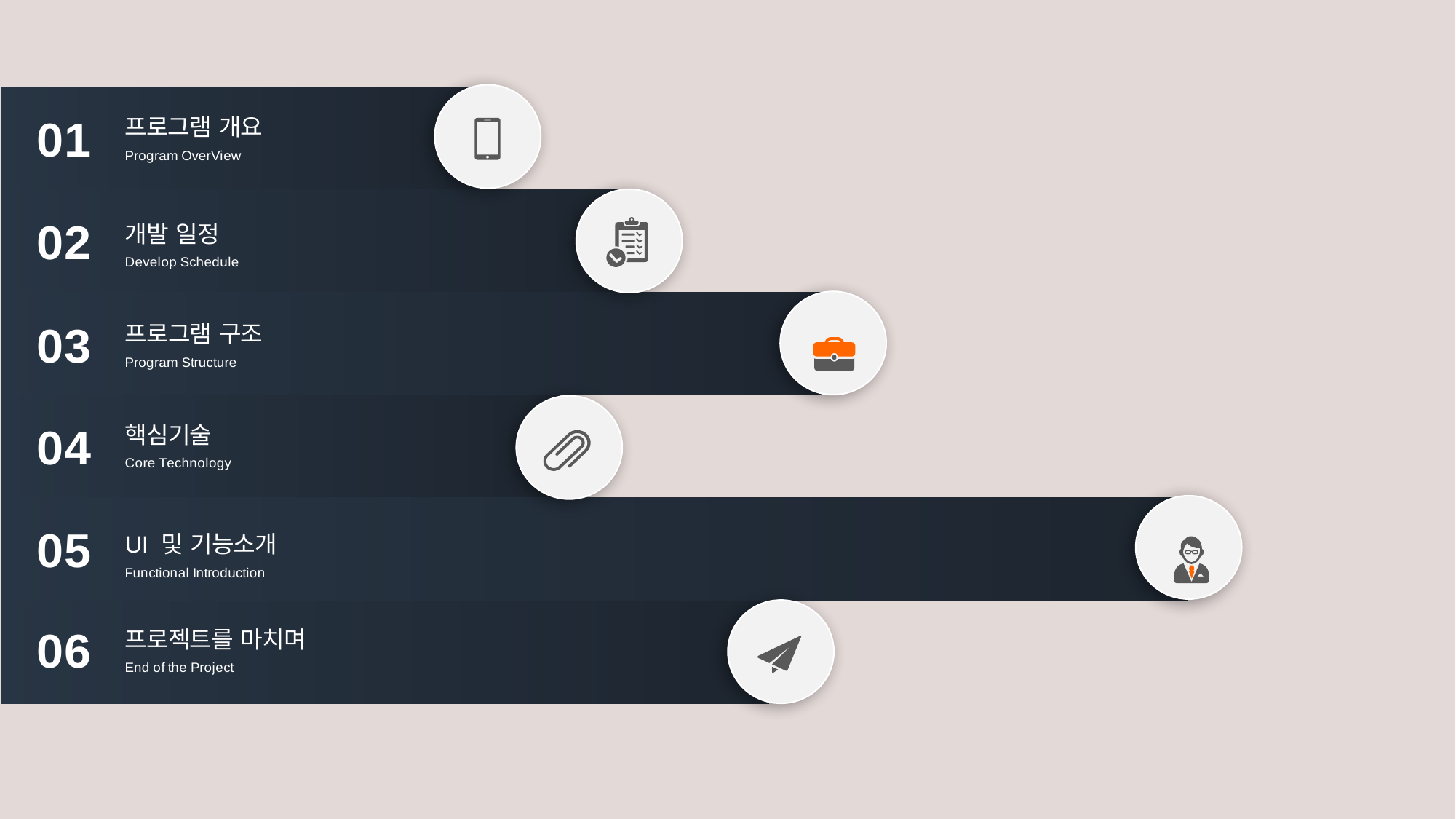

### Chart

| Category | 계열 1 |
|---|---|
| 배경 | 0.0 |
| 1 | 35.0 |
| 2 | 45.0 |
| 3 | 60.0 |
| 4 | 40.0 |
| 5 | 85.0 |
| 6 | 55.0 |